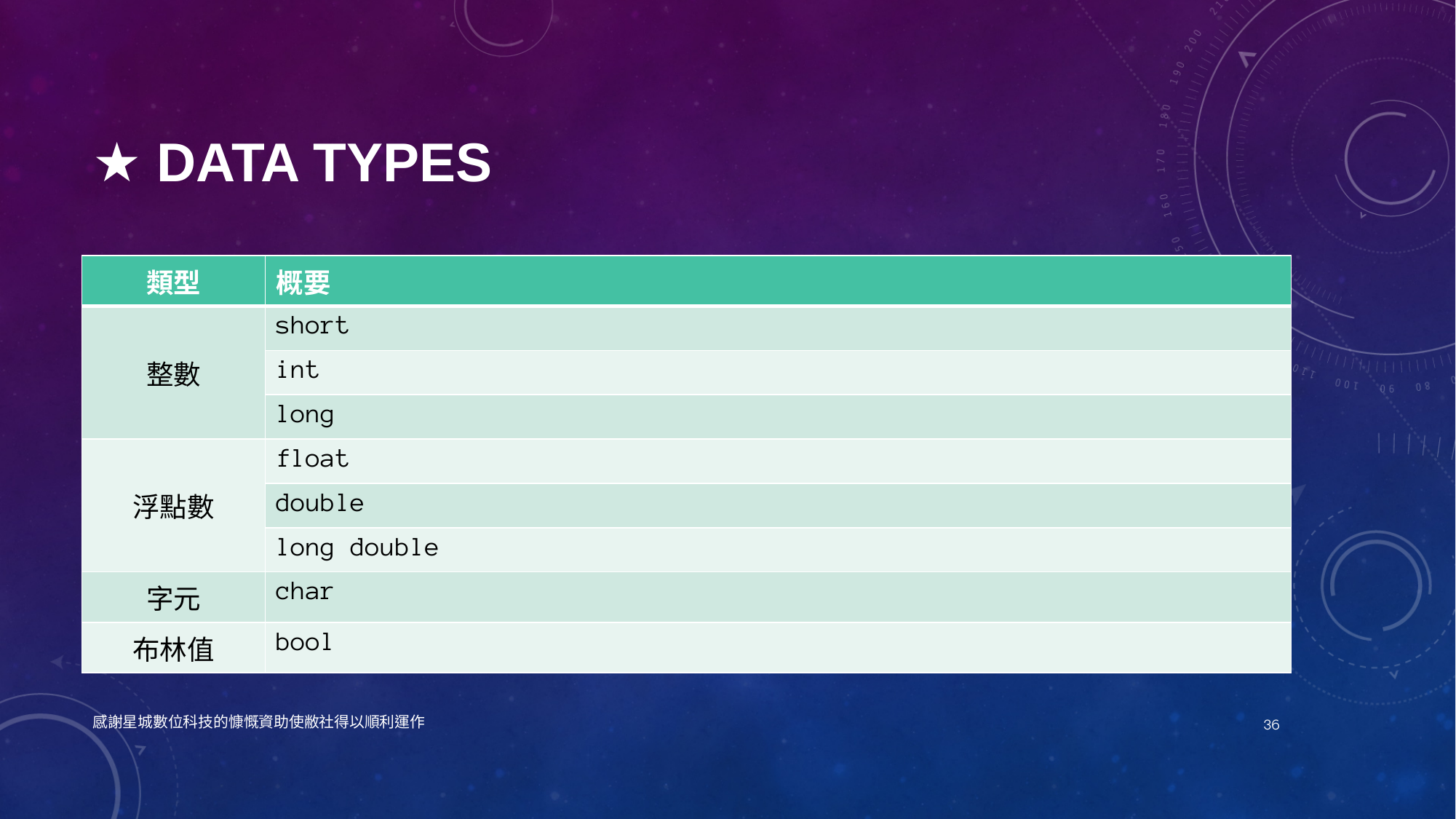

# ★ Data Types
| 類型 | 概要 |
| --- | --- |
| 整數 | short |
|  | int |
|  | long |
| 浮點數 | float |
|  | double |
|  | long double |
| 字元 | char |
| 布林值 | bool |
感謝星城數位科技的慷慨資助使敝社得以順利運作
36